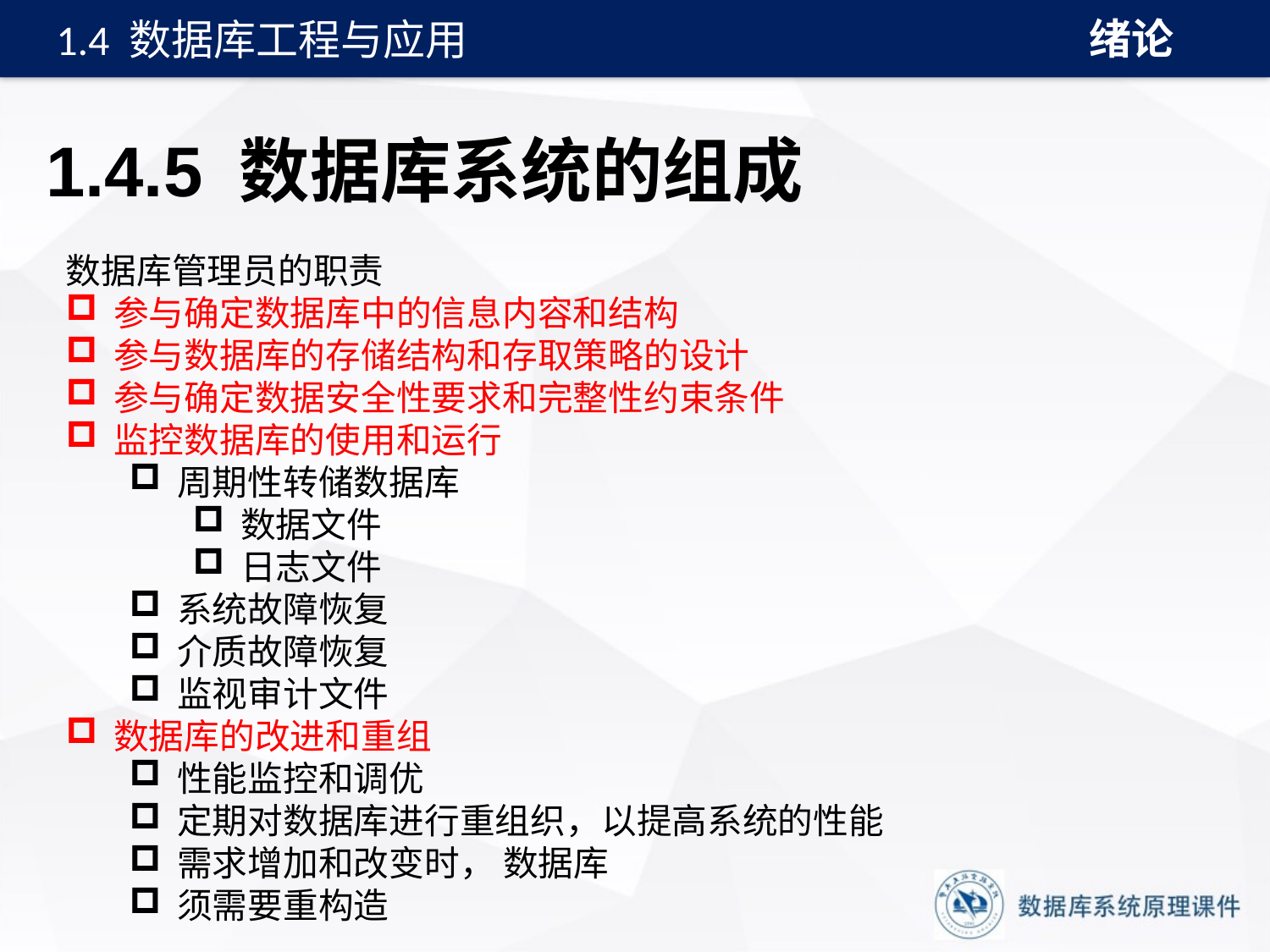

绪论
1.4 数据库工程与应用
# 1.4.5 数据库系统的组成
数据库管理员的职责
参与确定数据库中的信息内容和结构
参与数据库的存储结构和存取策略的设计
参与确定数据安全性要求和完整性约束条件
监控数据库的使用和运行
周期性转储数据库
数据文件
日志文件
系统故障恢复
介质故障恢复
监视审计文件
数据库的改进和重组
性能监控和调优
定期对数据库进行重组织，以提高系统的性能
需求增加和改变时， 数据库
须需要重构造